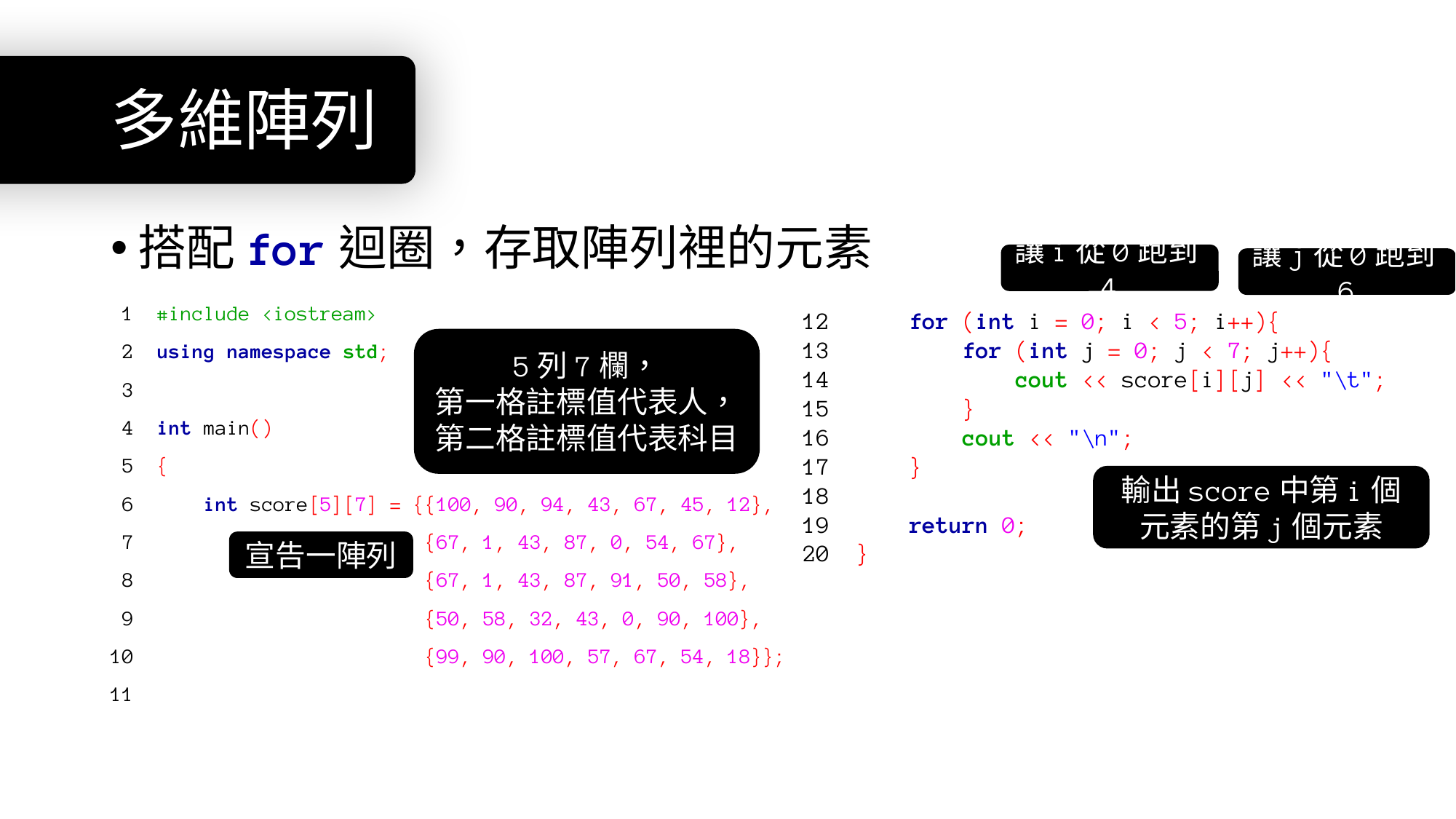

# 多維陣列

搭配for迴圈，存取陣列裡的元素
讓i從0跑到4
讓j從0跑到6
 1  #include <iostream>
 2  using namespace std;
 3
 4  int main()
 5  {
 6      int score[5][7] = {{100, 90, 94, 43, 67, 45, 12},
 7                         {67, 1, 43, 87, 0, 54, 67},
 8                         {67, 1, 43, 87, 91, 50, 58},
 9                         {50, 58, 32, 43, 0, 90, 100},
10                         {99, 90, 100, 57, 67, 54, 18}};
11
12      for (int i = 0; i < 5; i++){
13          for (int j = 0; j < 7; j++){
14              cout << score[i][j] << "\t";
15          }
16          cout << "\n";
17      }
18
19      return 0;
20  }
5列7欄，
第一格註標值代表人，第二格註標值代表科目
輸出score中第i個元素的第j個元素
宣告一陣列